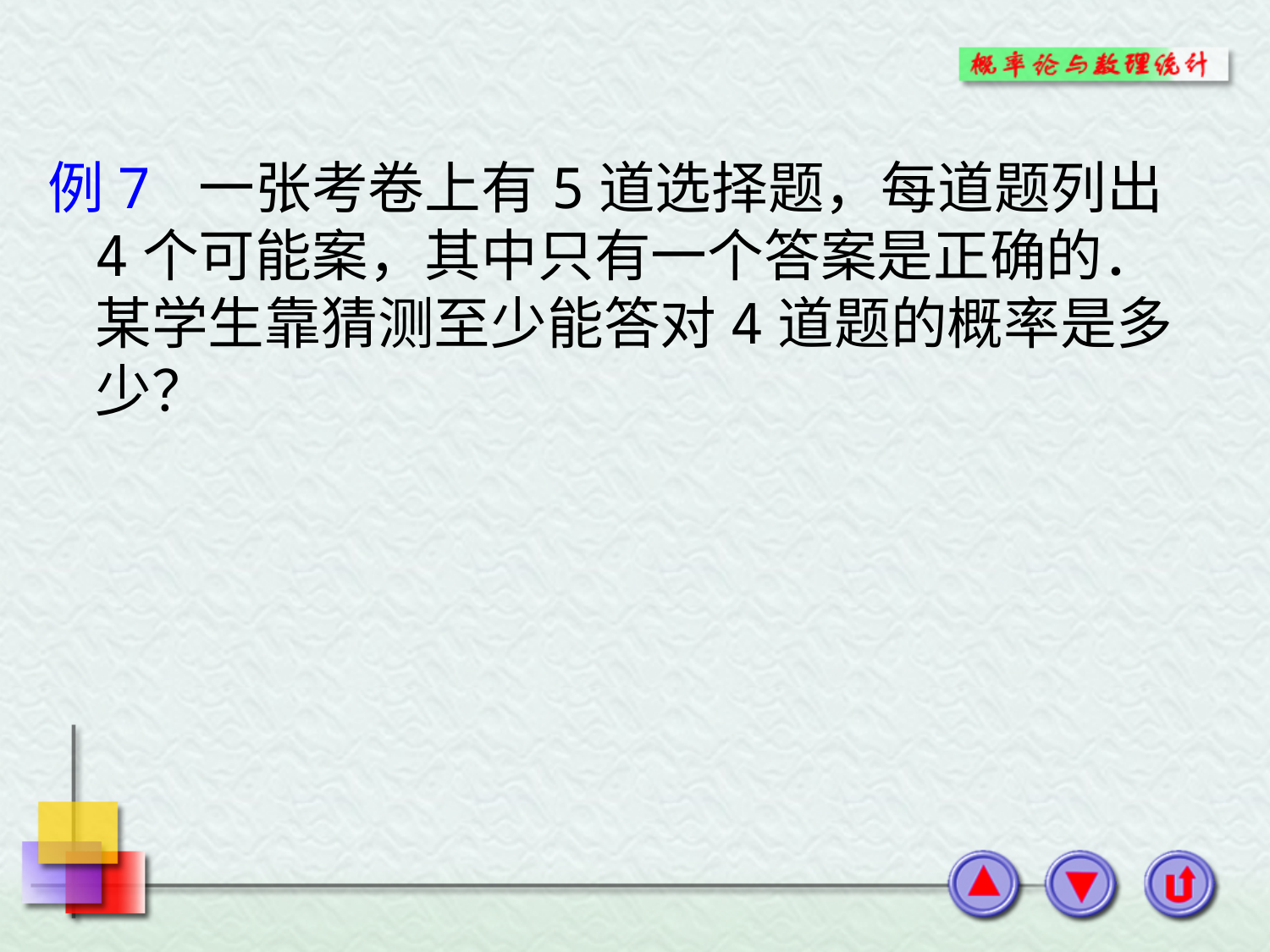

例7 一张考卷上有5道选择题，每道题列出4个可能案，其中只有一个答案是正确的．某学生靠猜测至少能答对4道题的概率是多少？